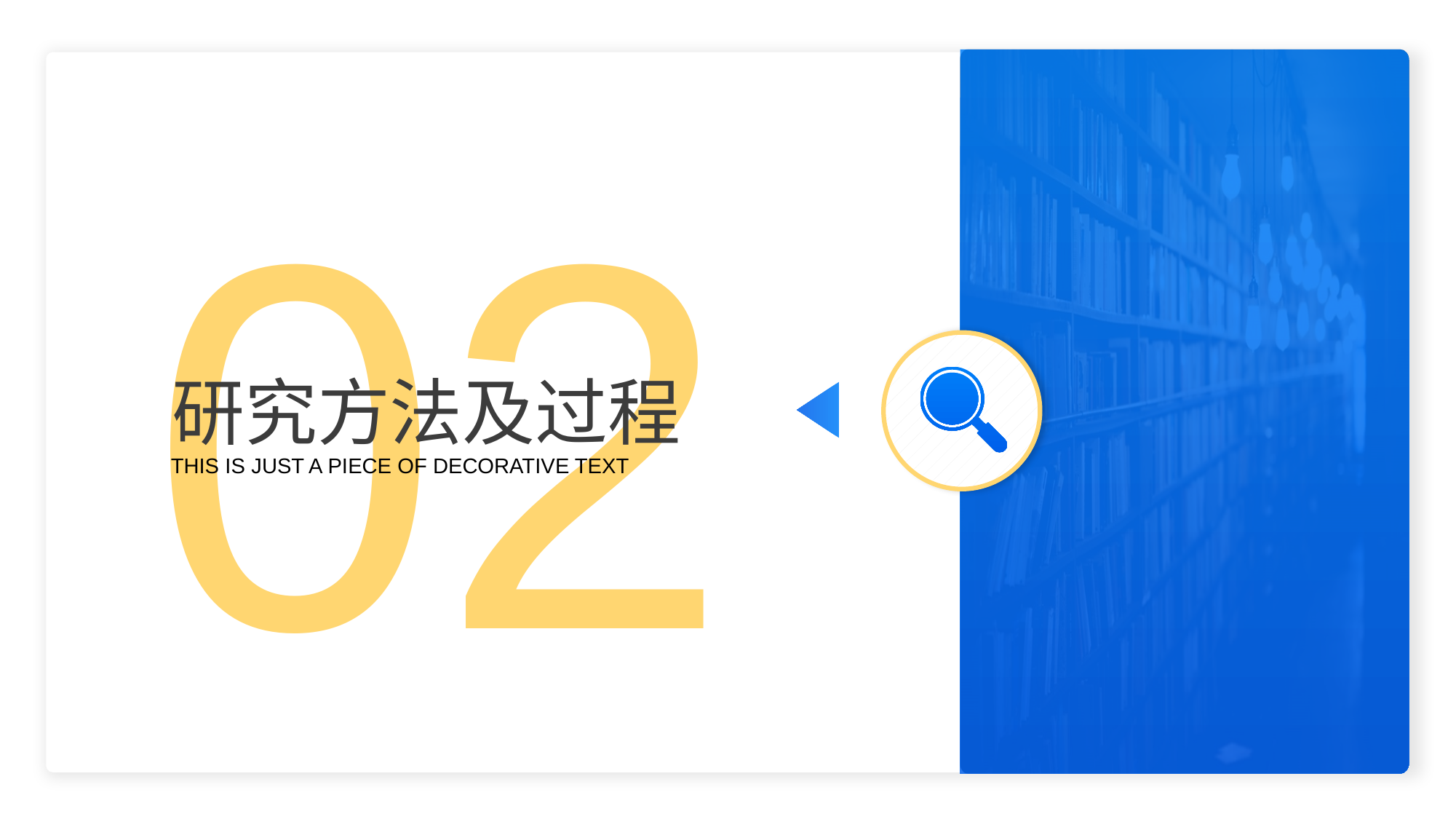

02
研究方法及过程

THIS IS JUST A PIECE OF DECORATIVE TEXT